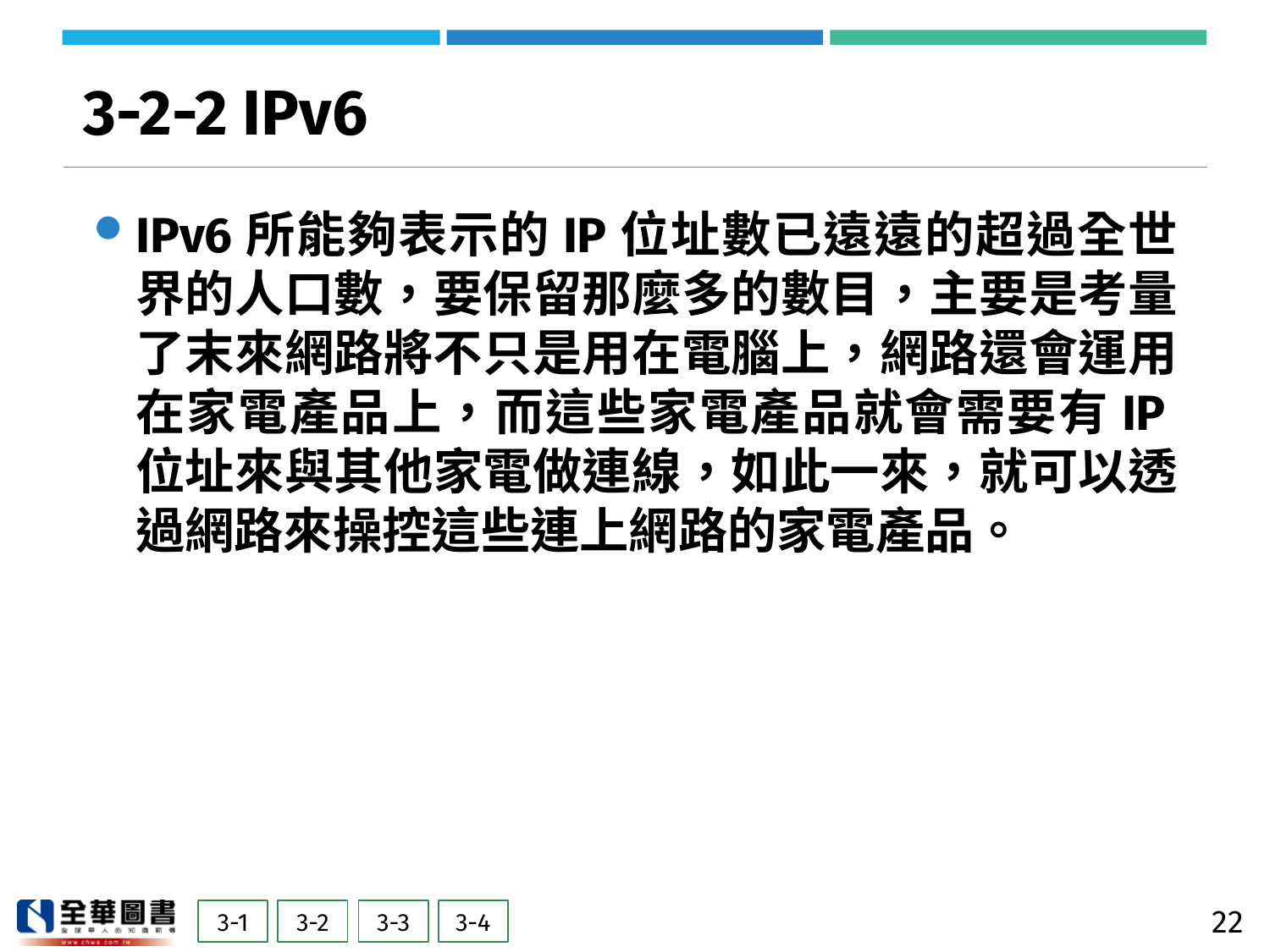

# 3-2-2 IPv6
IPv6所能夠表示的IP位址數已遠遠的超過全世界的人口數，要保留那麼多的數目，主要是考量了末來網路將不只是用在電腦上，網路還會運用在家電產品上，而這些家電產品就會需要有IP位址來與其他家電做連線，如此一來，就可以透過網路來操控這些連上網路的家電產品。
22